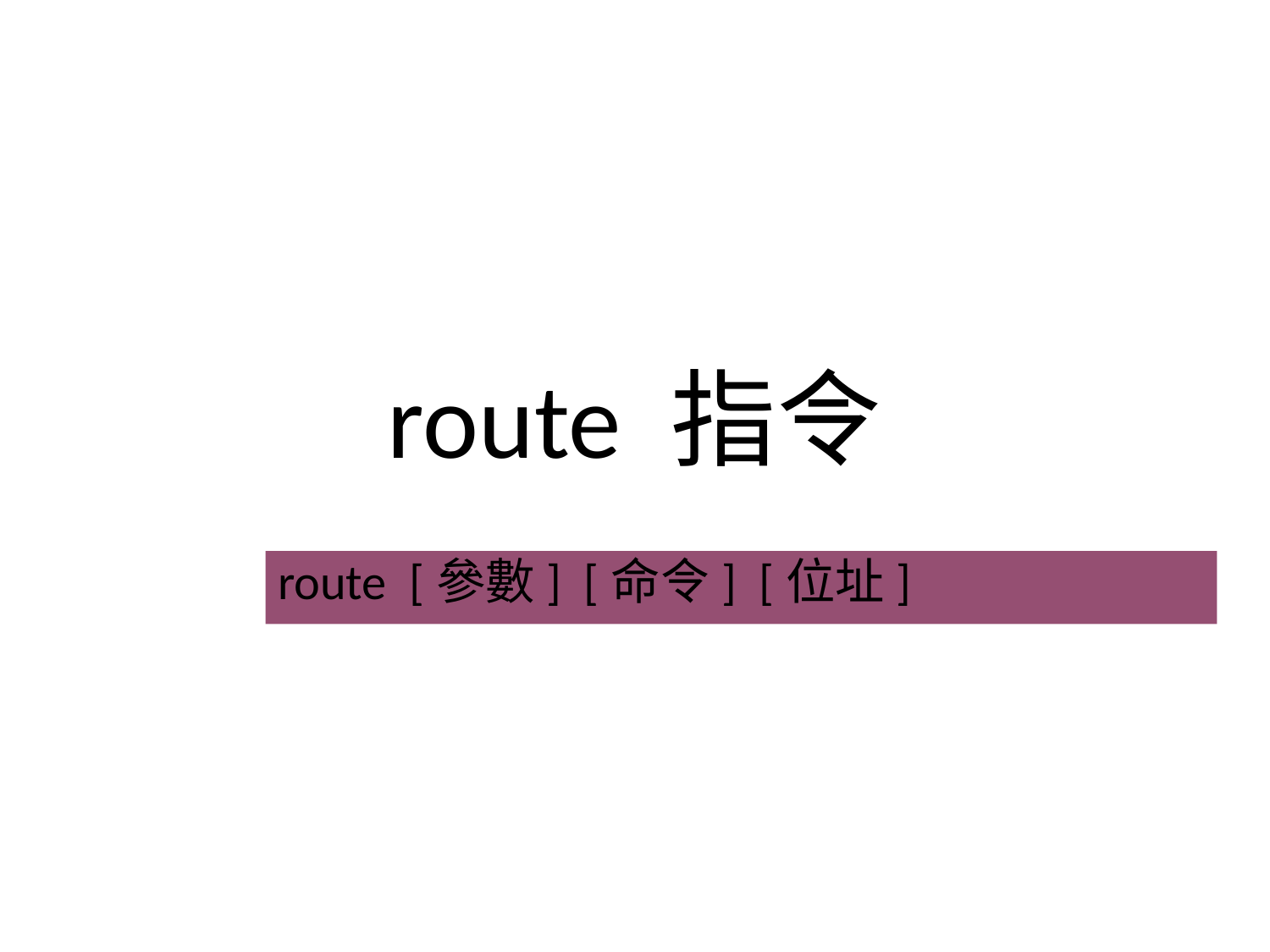

# route 指令
route  [參數]  [命令]  [位址]